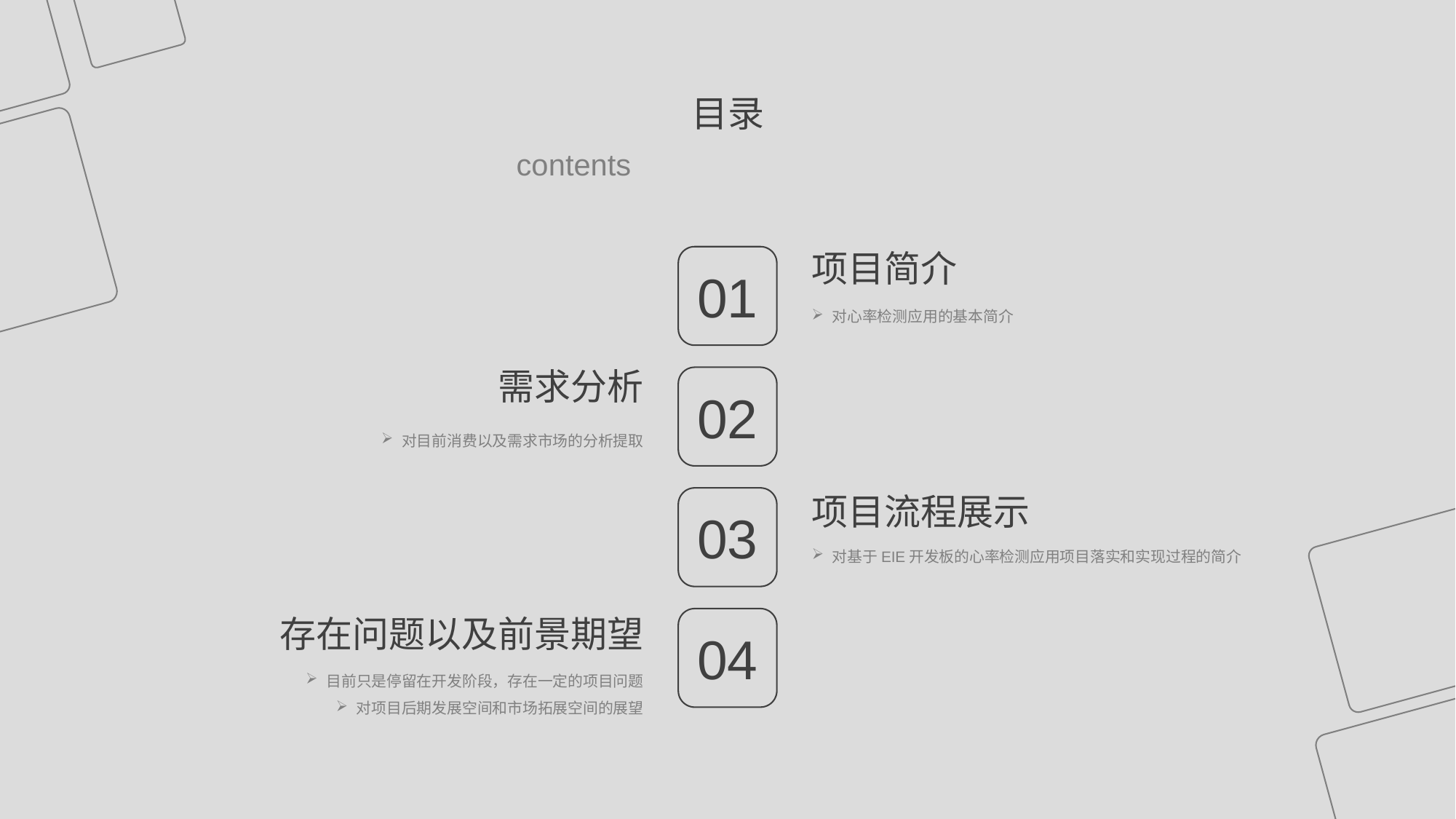

目录
contents
项目简介
对心率检测应用的基本简介
01
02
03
04
需求分析
对目前消费以及需求市场的分析提取

项目流程展示
对基于EIE开发板的心率检测应用项目落实和实现过程的简介
存在问题以及前景期望
目前只是停留在开发阶段，存在一定的项目问题
对项目后期发展空间和市场拓展空间的展望